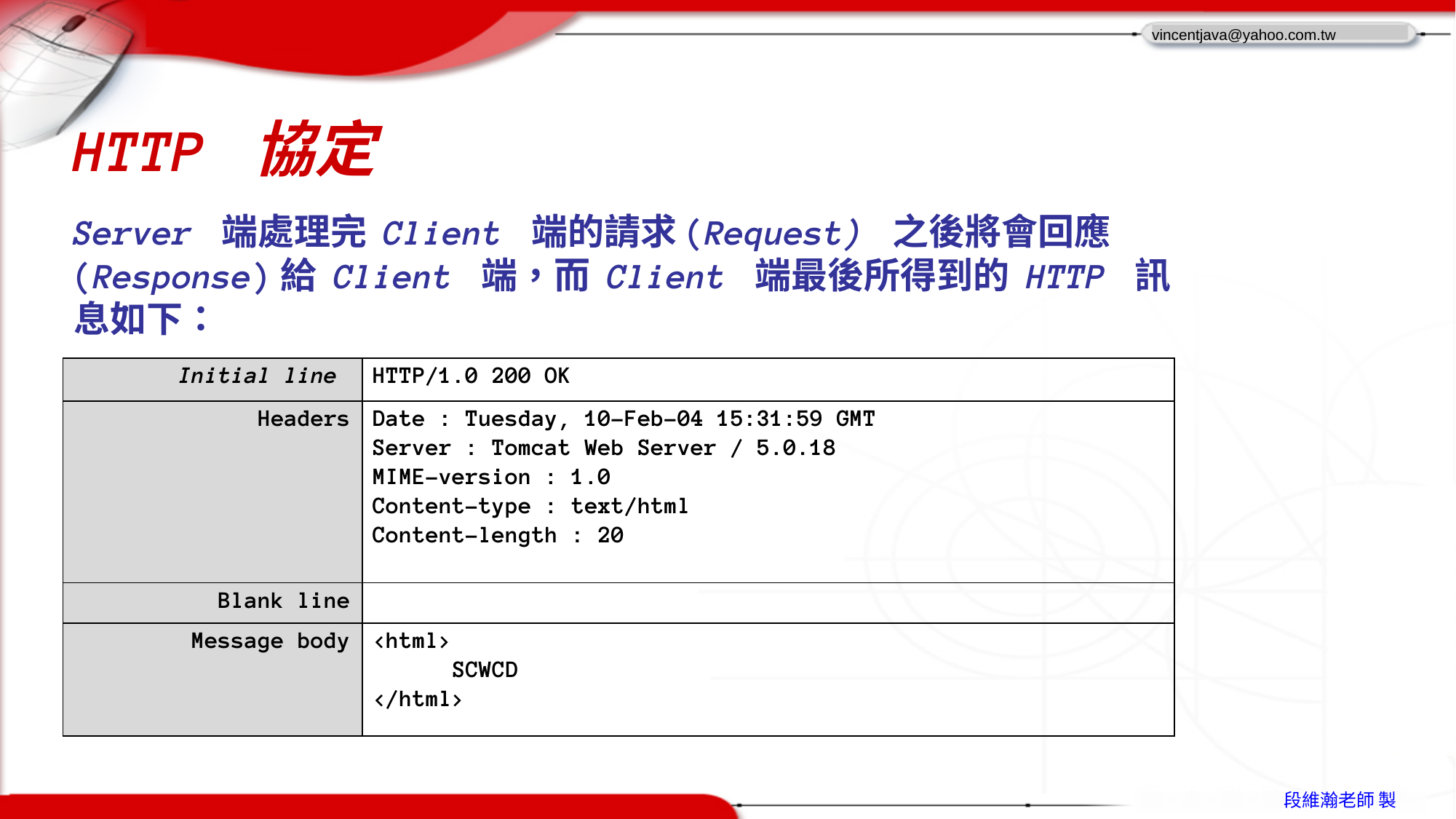

# HTTP 協定
Server 端處理完 Client 端的請求(Request) 之後將會回應(Response)給 Client 端，而 Client 端最後所得到的 HTTP 訊息如下：
| Initial line | HTTP/1.0 200 OK |
| --- | --- |
| Headers | Date : Tuesday, 10-Feb-04 15:31:59 GMT Server : Tomcat Web Server / 5.0.18 MIME-version : 1.0 Content-type : text/html Content-length : 20 |
| Blank line |  |
| Message body | <html> SCWCD </html> |